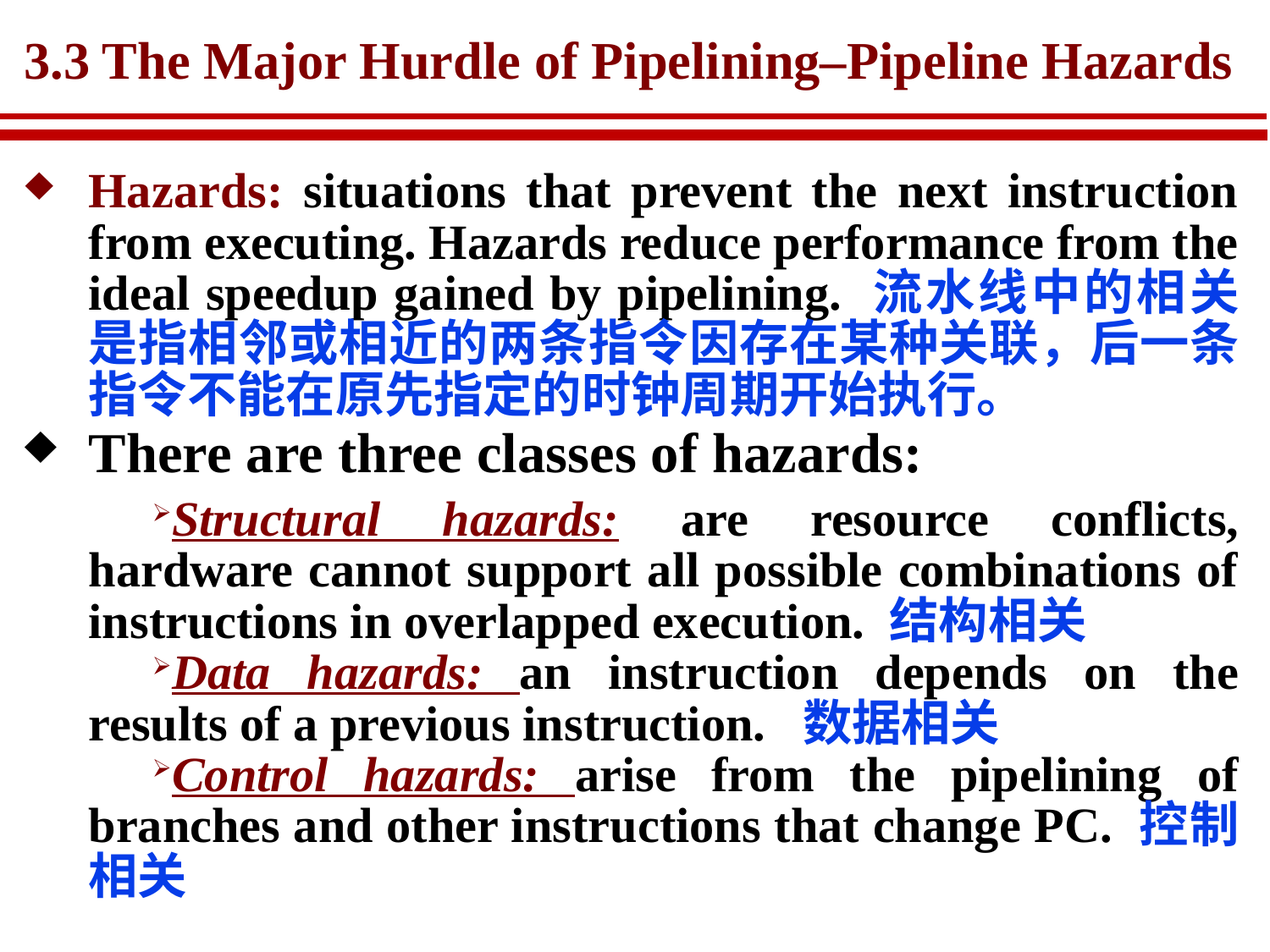

# 3.3 The Major Hurdle of Pipelining–Pipeline Hazards
Hazards: situations that prevent the next instruction from executing. Hazards reduce performance from the ideal speedup gained by pipelining. 流水线中的相关是指相邻或相近的两条指令因存在某种关联，后一条指令不能在原先指定的时钟周期开始执行。
There are three classes of hazards:
Structural hazards: are resource conflicts, hardware cannot support all possible combinations of instructions in overlapped execution. 结构相关
Data hazards: an instruction depends on the results of a previous instruction.  数据相关
Control hazards: arise from the pipelining of branches and other instructions that change PC. 控制相关